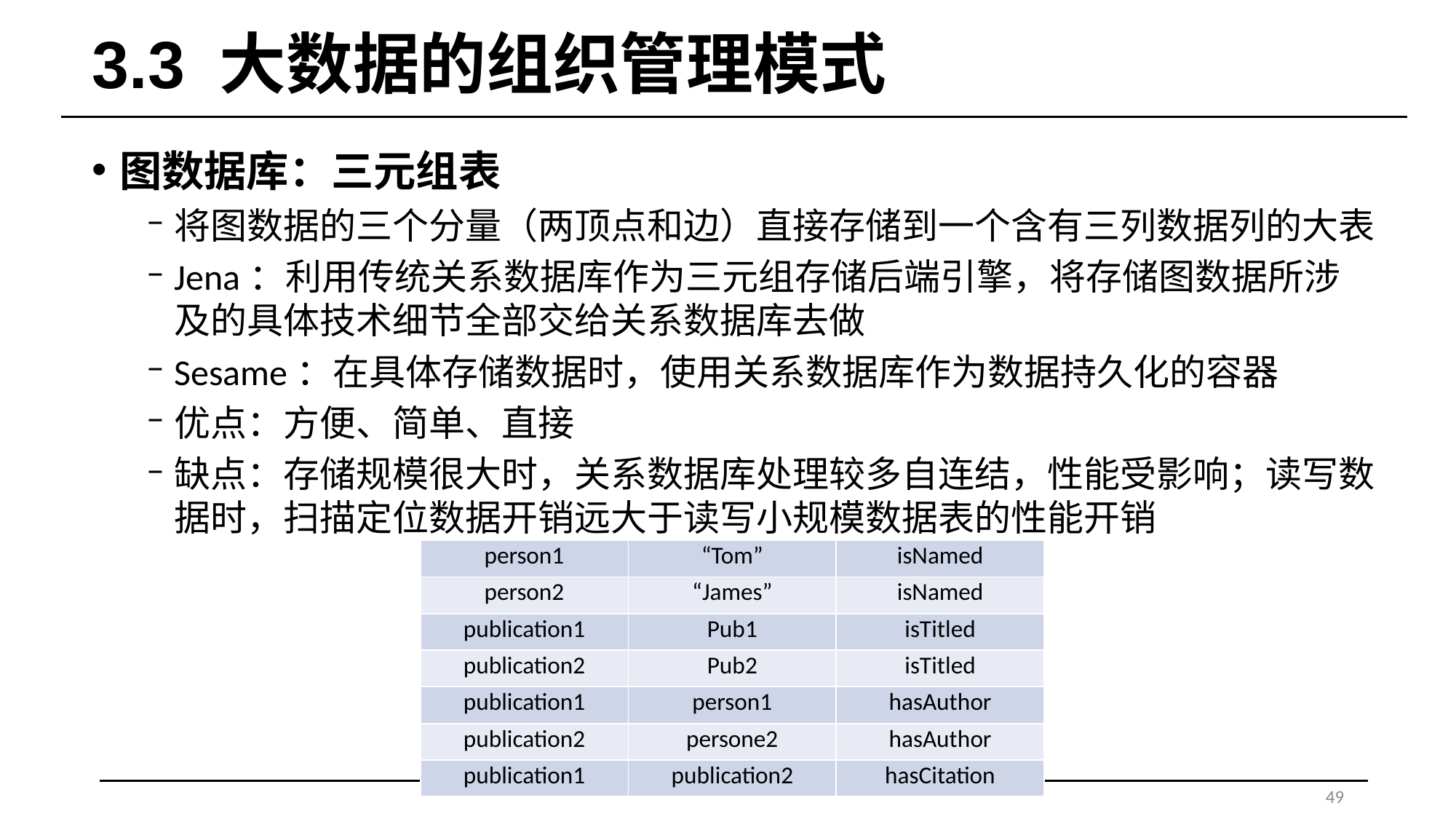

# 3.3 大数据的组织管理模式
图数据库：三元组表
将图数据的三个分量（两顶点和边）直接存储到一个含有三列数据列的大表
Jena：利用传统关系数据库作为三元组存储后端引擎，将存储图数据所涉及的具体技术细节全部交给关系数据库去做
Sesame：在具体存储数据时，使用关系数据库作为数据持久化的容器
优点：方便、简单、直接
缺点：存储规模很大时，关系数据库处理较多自连结，性能受影响；读写数据时，扫描定位数据开销远大于读写小规模数据表的性能开销

| person1 | “Tom” | isNamed |
| --- | --- | --- |
| person2 | “James” | isNamed |
| publication1 | Pub1 | isTitled |
| publication2 | Pub2 | isTitled |
| publication1 | person1 | hasAuthor |
| publication2 | persone2 | hasAuthor |
| publication1 | publication2 | hasCitation |
49